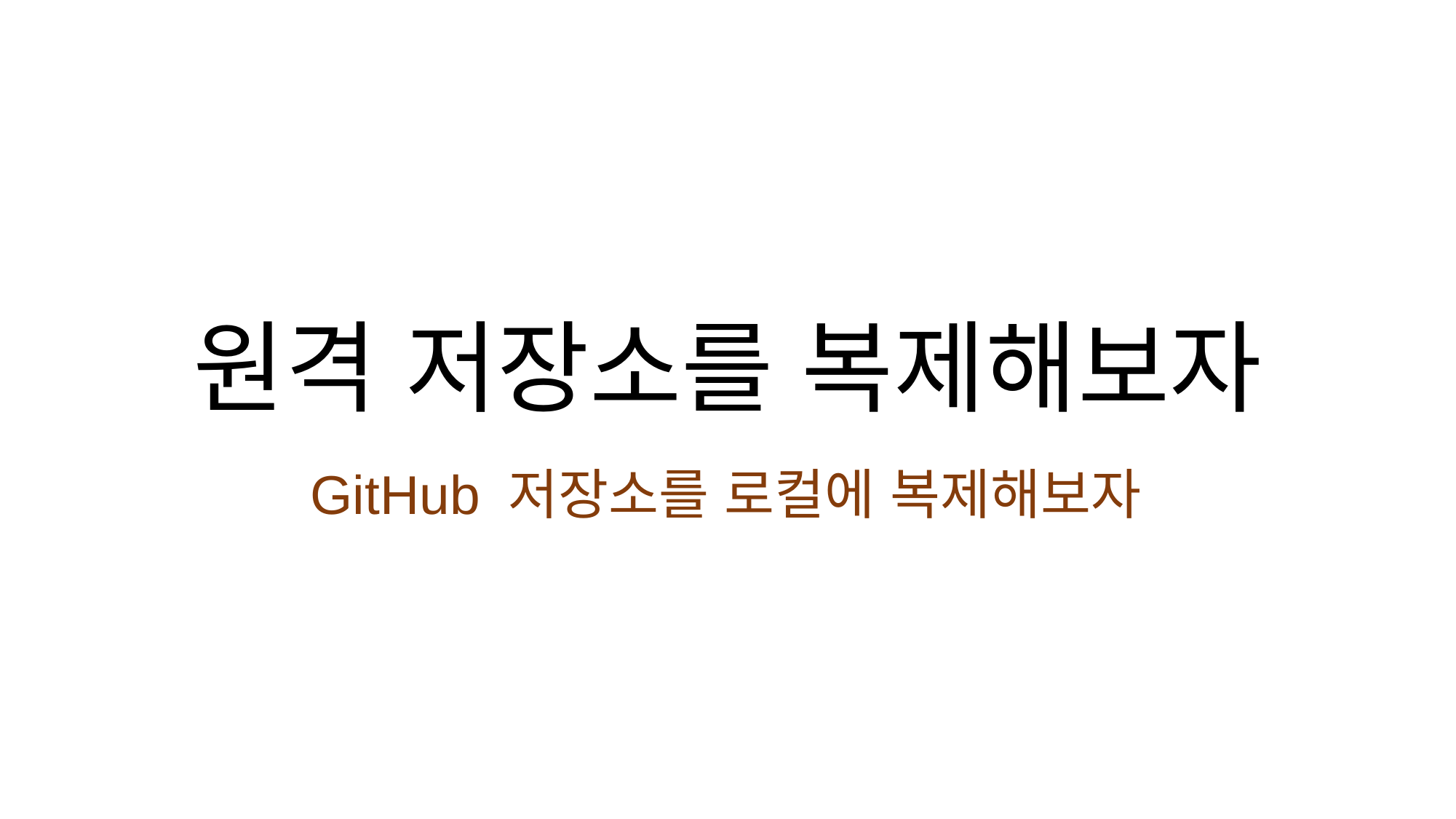

# 원격 저장소를 복제해보자
GitHub 저장소를 로컬에 복제해보자